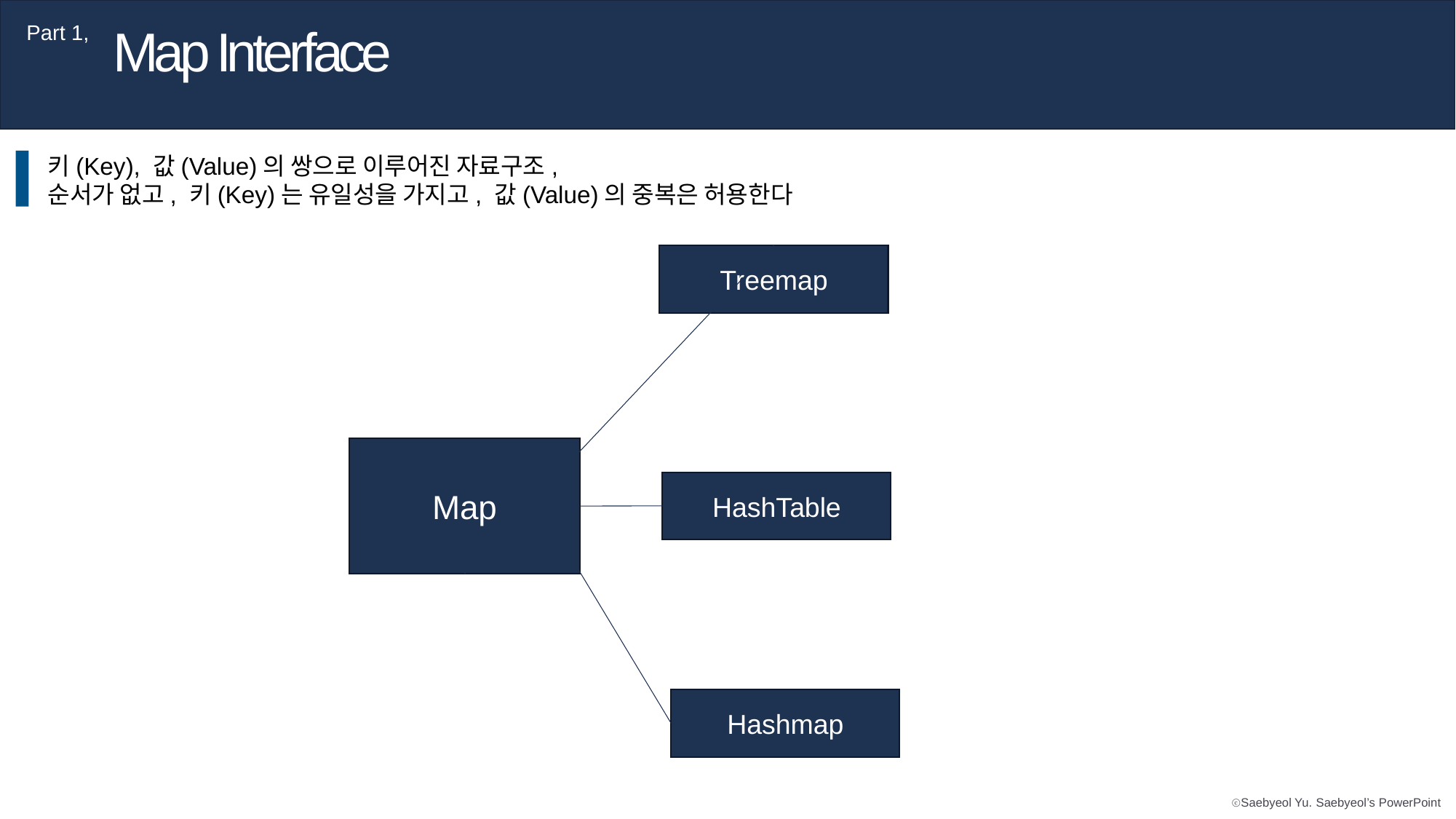

Map Interface
Part 1,
키(Key), 값(Value)의 쌍으로 이루어진 자료구조,
순서가 없고, 키(Key)는 유일성을 가지고, 값(Value)의 중복은 허용한다

Treemap
Map
HashTable
Hashmap